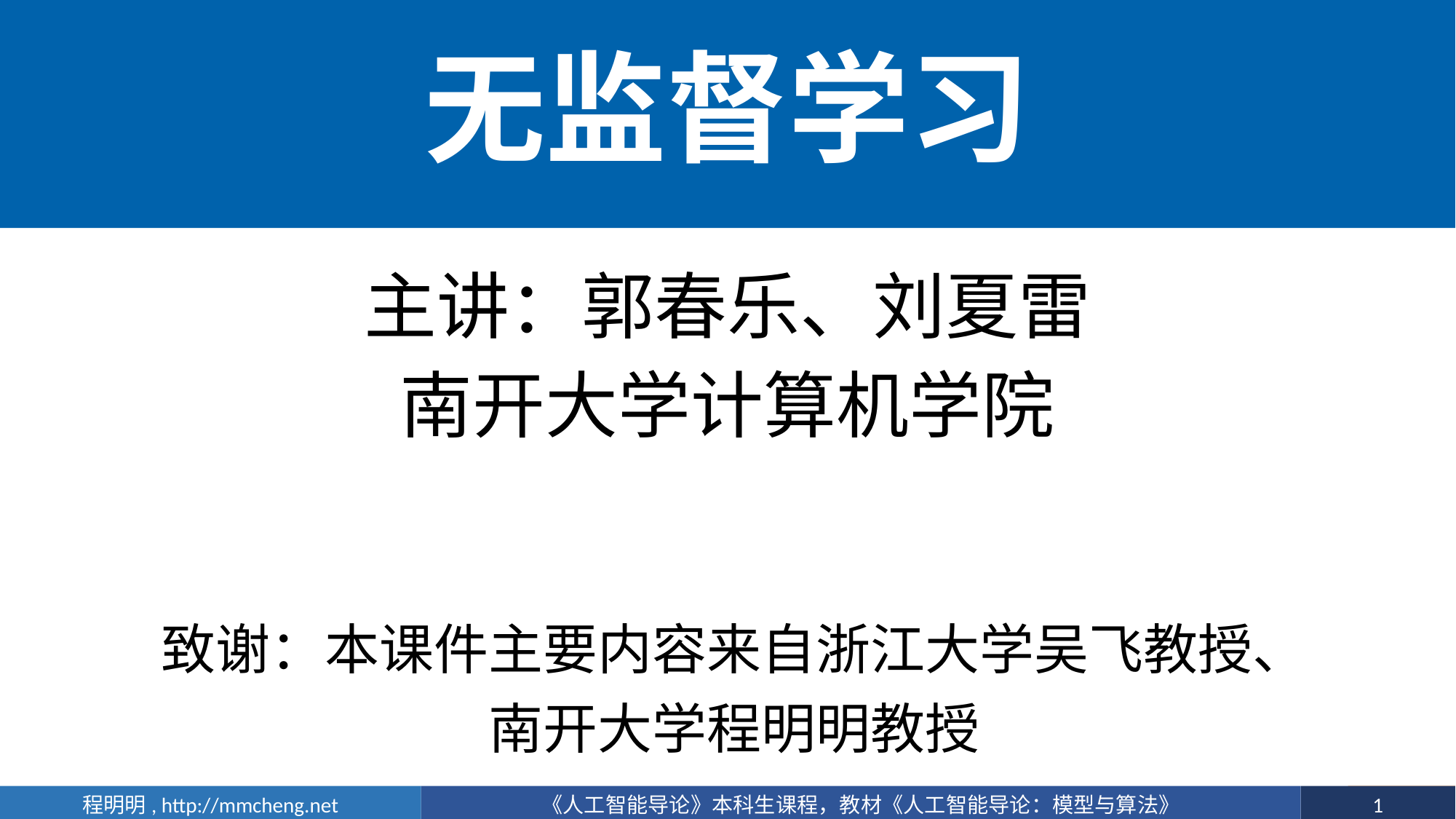

# 无监督学习
主讲：郭春乐、刘夏雷
南开大学计算机学院

致谢：本课件主要内容来自浙江大学吴飞教授、
南开大学程明明教授